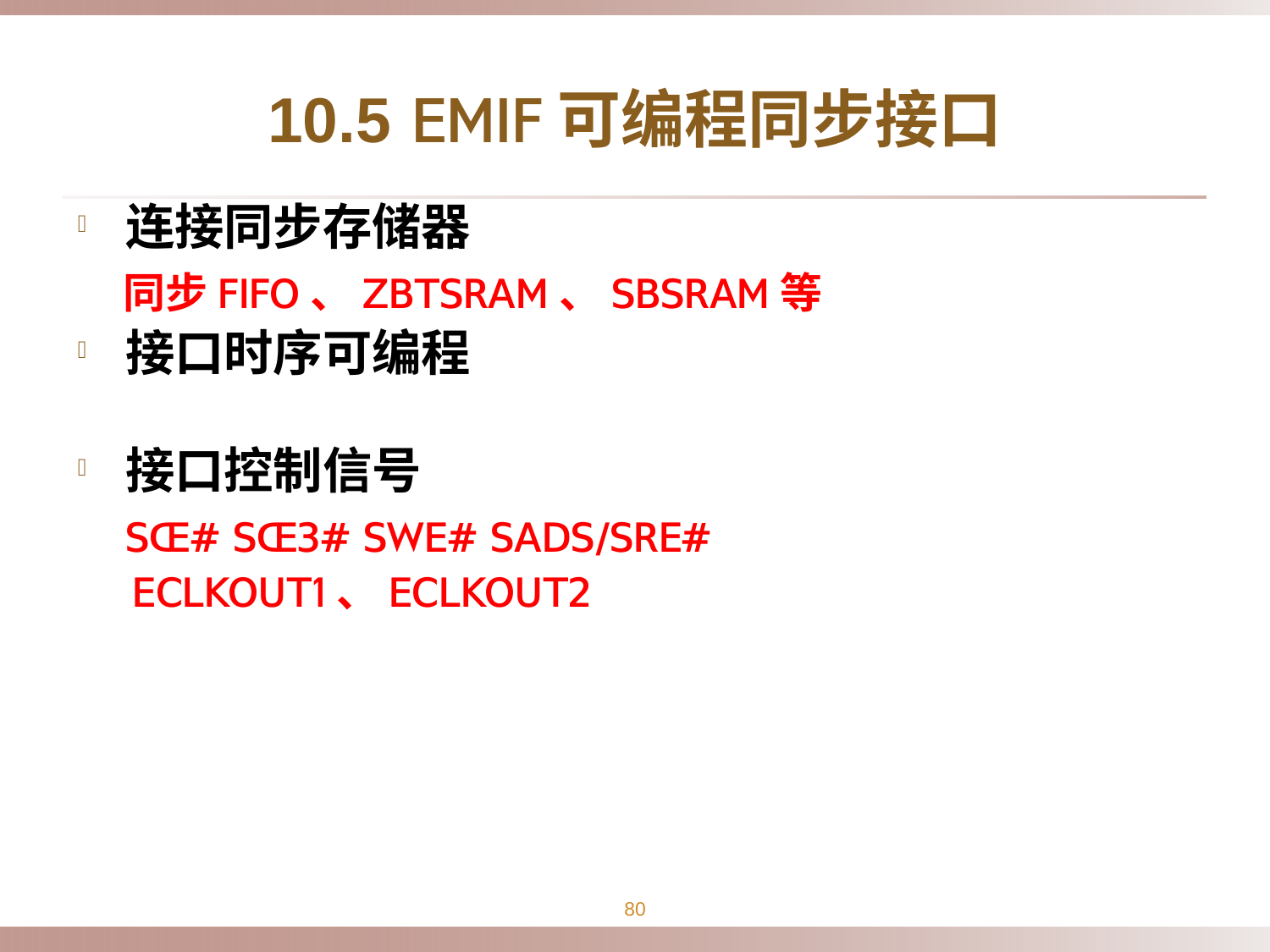

# 10.5 EMIF可编程同步接口
连接同步存储器
   同步FIFO、ZBTSRAM、SBSRAM等
接口时序可编程

接口控制信号
   SOE# SOE3# SWE# SADS/SRE#
    ECLKOUT1、ECLKOUT2
80